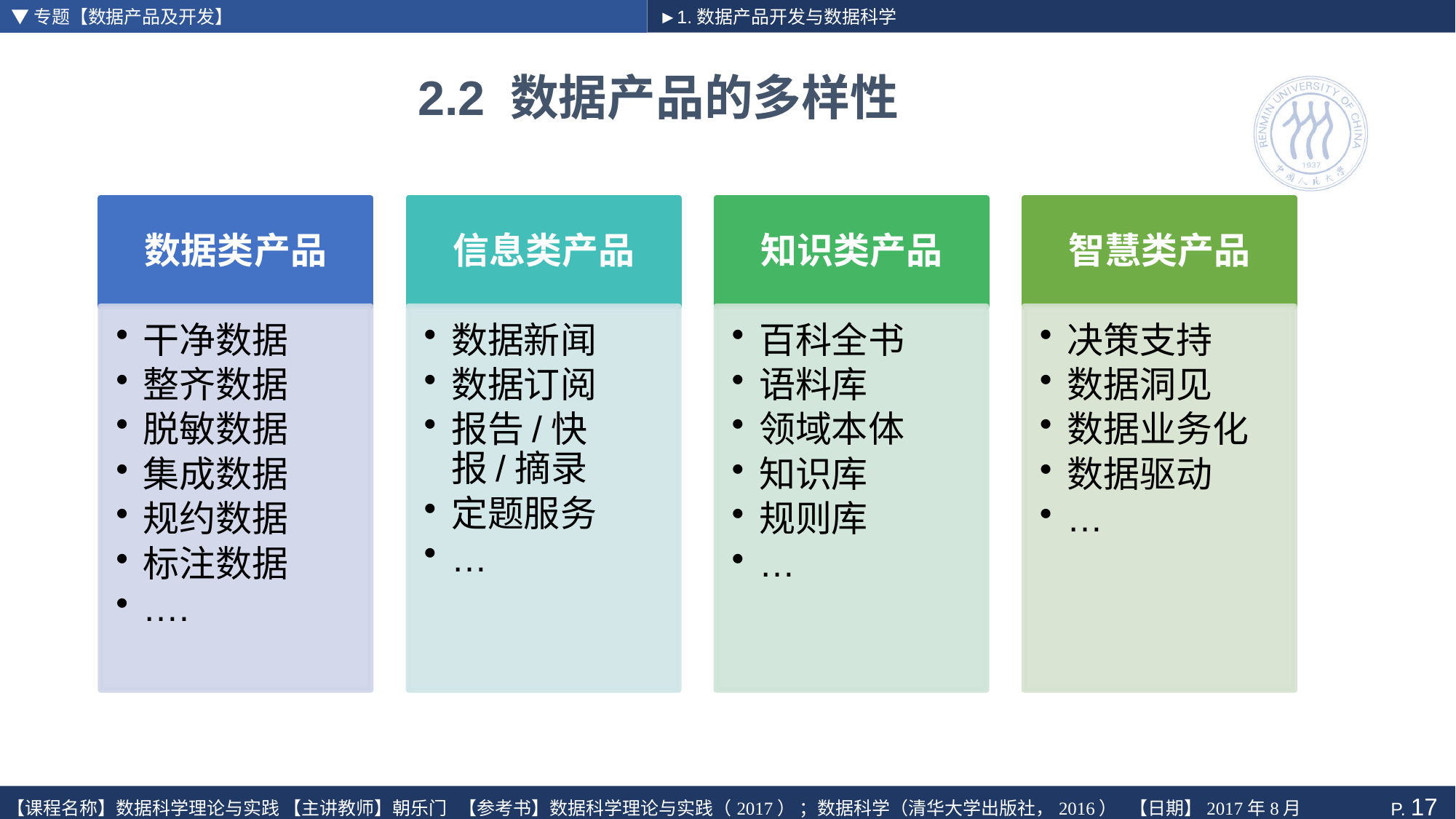

▼专题【数据产品及开发】
►1.数据产品开发与数据科学
# 2.2 数据产品的多样性
数据类产品
干净数据
整齐数据
脱敏数据
集成数据
规约数据
标注数据
….
信息类产品
数据新闻
数据订阅
报告/快报/摘录
定题服务
…
知识类产品
百科全书
语料库
领域本体
知识库
规则库
…

智慧类产品
决策支持
数据洞见
数据业务化
数据驱动
…